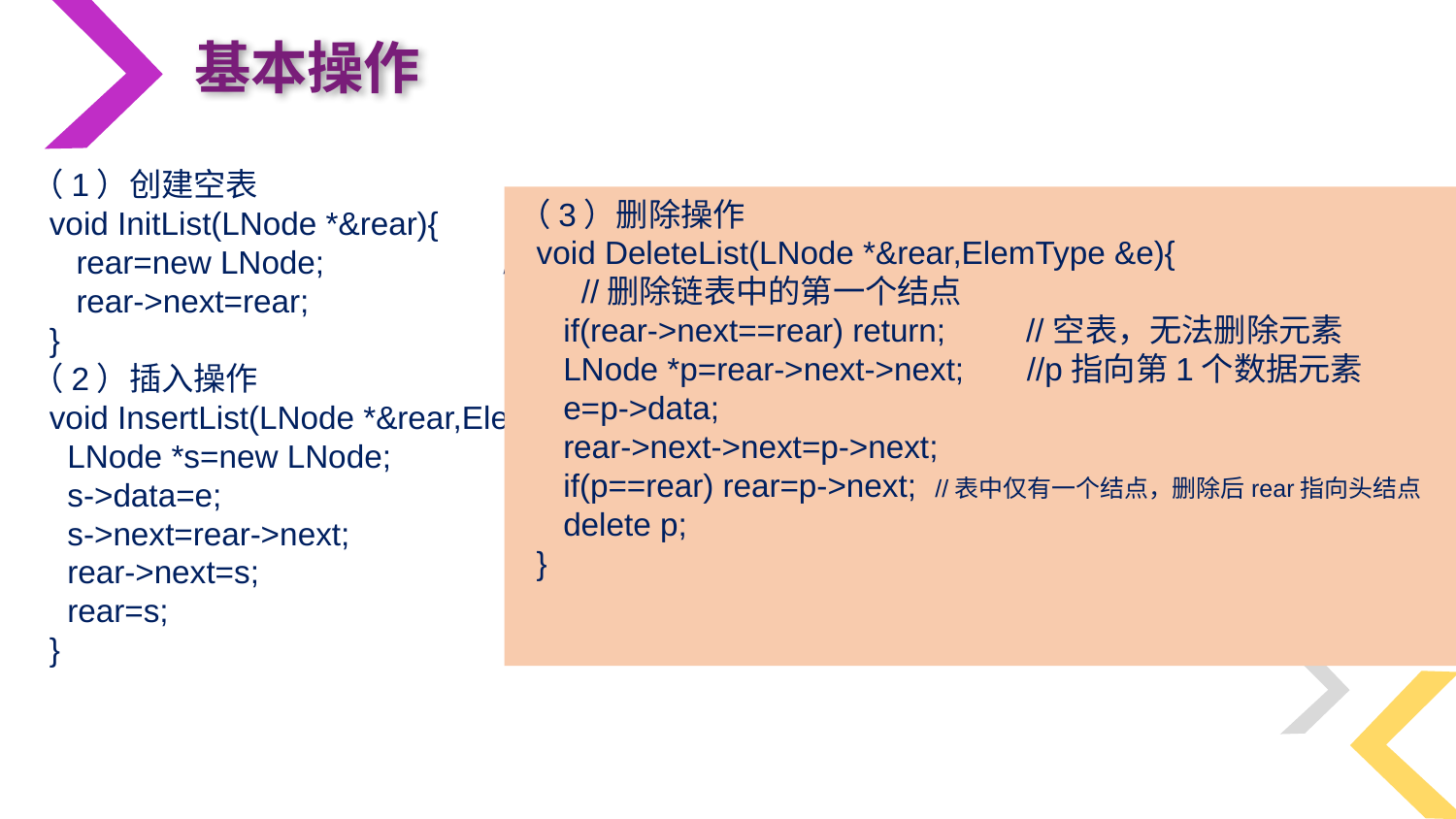

基本操作
（1）创建空表
  void InitList(LNode *&rear){
     rear=new LNode;                    //创建头结点
     rear->next=rear;
  }
（2）插入操作
  void InsertList(LNode *&rear,ElemType e){  //在表尾插入一个结点
    LNode *s=new LNode;
    s->data=e;
    s->next=rear->next;
    rear->next=s;
    rear=s;
  }
（3）删除操作
  void DeleteList(LNode *&rear,ElemType &e){
       //删除链表中的第一个结点
     if(rear->next==rear) return;         //空表，无法删除元素
     LNode *p=rear->next->next;       //p指向第1个数据元素
     e=p->data;
     rear->next->next=p->next;
     if(p==rear) rear=p->next;  //表中仅有一个结点，删除后rear指向头结点
     delete p;
  }